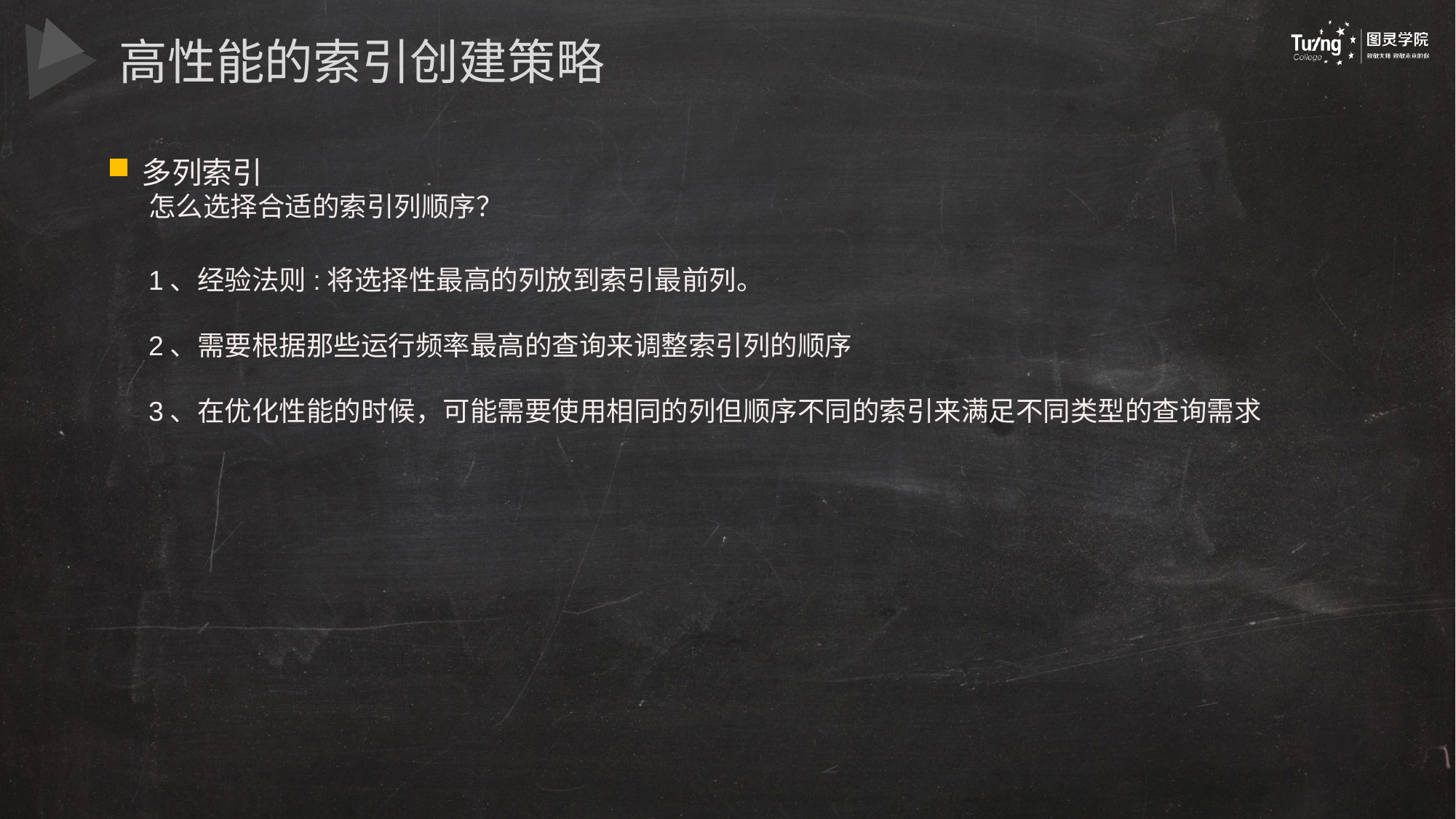

高性能的索引创建策略
多列索引
怎么选择合适的索引列顺序？
1、经验法则:将选择性最高的列放到索引最前列。

2、需要根据那些运行频率最高的查询来调整索引列的顺序

3、在优化性能的时候，可能需要使用相同的列但顺序不同的索引来满足不同类型的查询需求